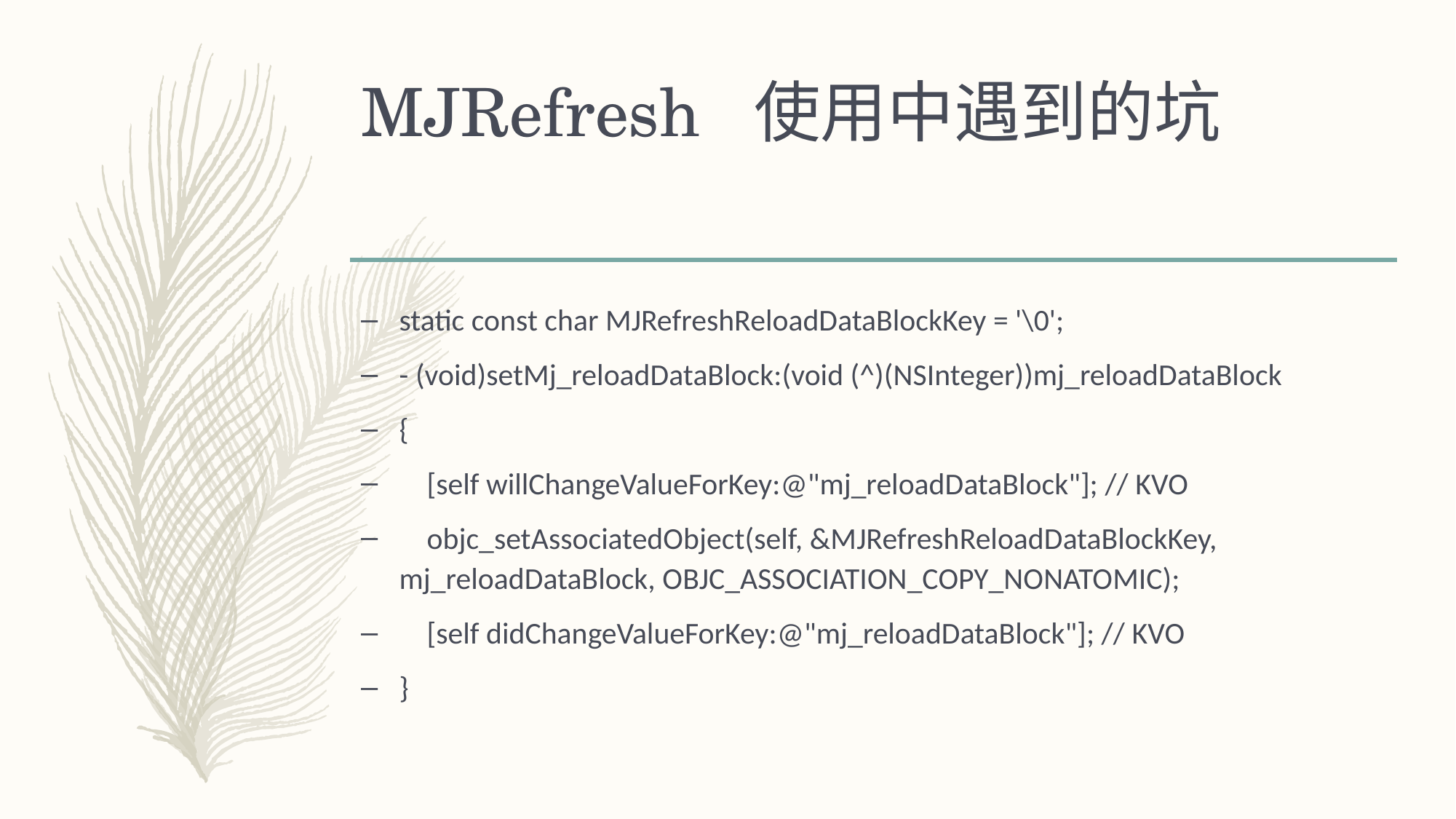

# MJRefresh  使用中遇到的坑
static const char MJRefreshReloadDataBlockKey = '\0';
- (void)setMj_reloadDataBlock:(void (^)(NSInteger))mj_reloadDataBlock
{
    [self willChangeValueForKey:@"mj_reloadDataBlock"]; // KVO
    objc_setAssociatedObject(self, &MJRefreshReloadDataBlockKey, mj_reloadDataBlock, OBJC_ASSOCIATION_COPY_NONATOMIC);
    [self didChangeValueForKey:@"mj_reloadDataBlock"]; // KVO
}